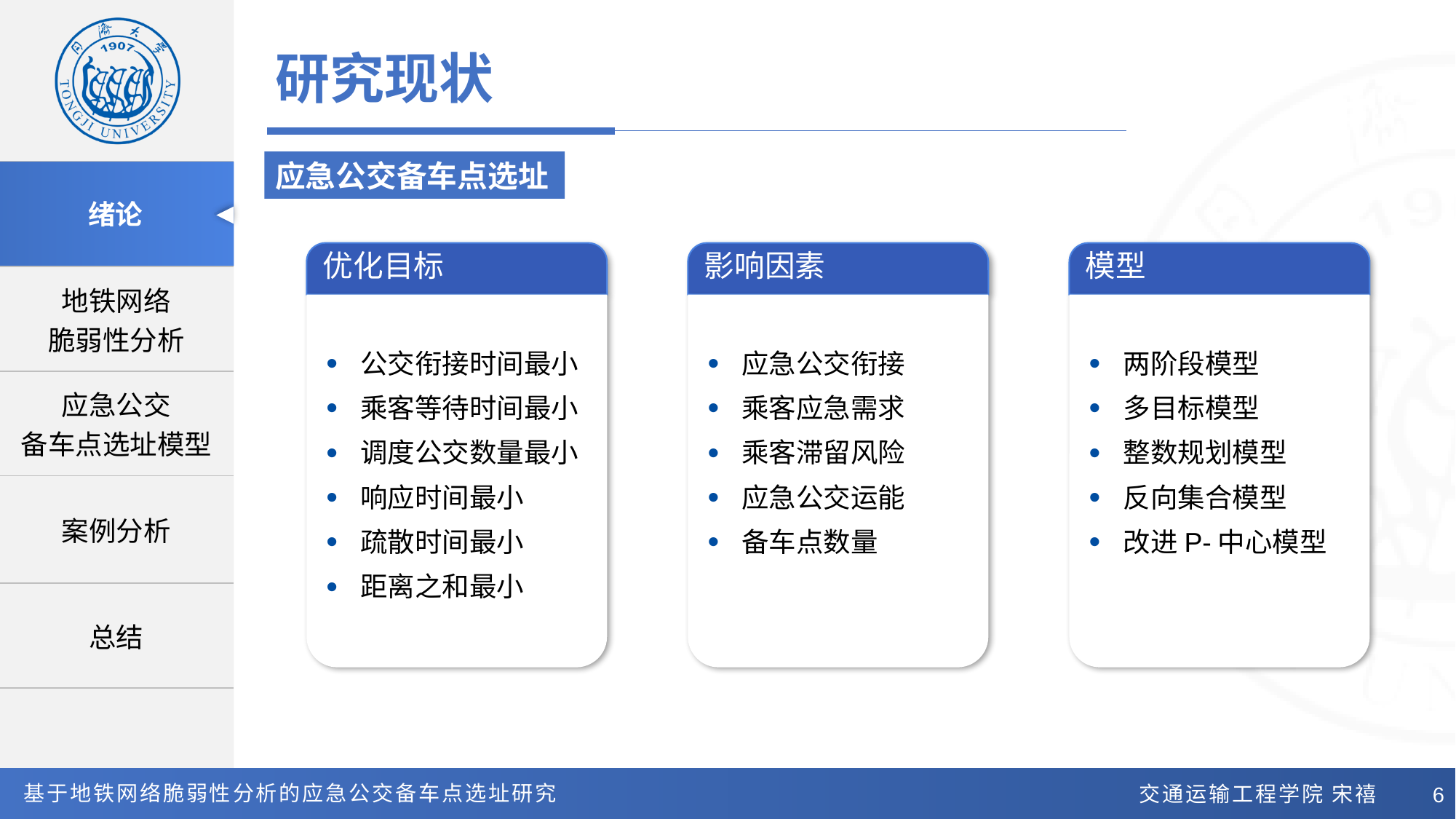

研究现状
应急公交备车点选址
优化目标
影响因素
模型
公交衔接时间最小
乘客等待时间最小
调度公交数量最小
响应时间最小
疏散时间最小
距离之和最小
应急公交衔接
乘客应急需求
乘客滞留风险
应急公交运能
备车点数量

两阶段模型
多目标模型
整数规划模型
反向集合模型
改进P-中心模型